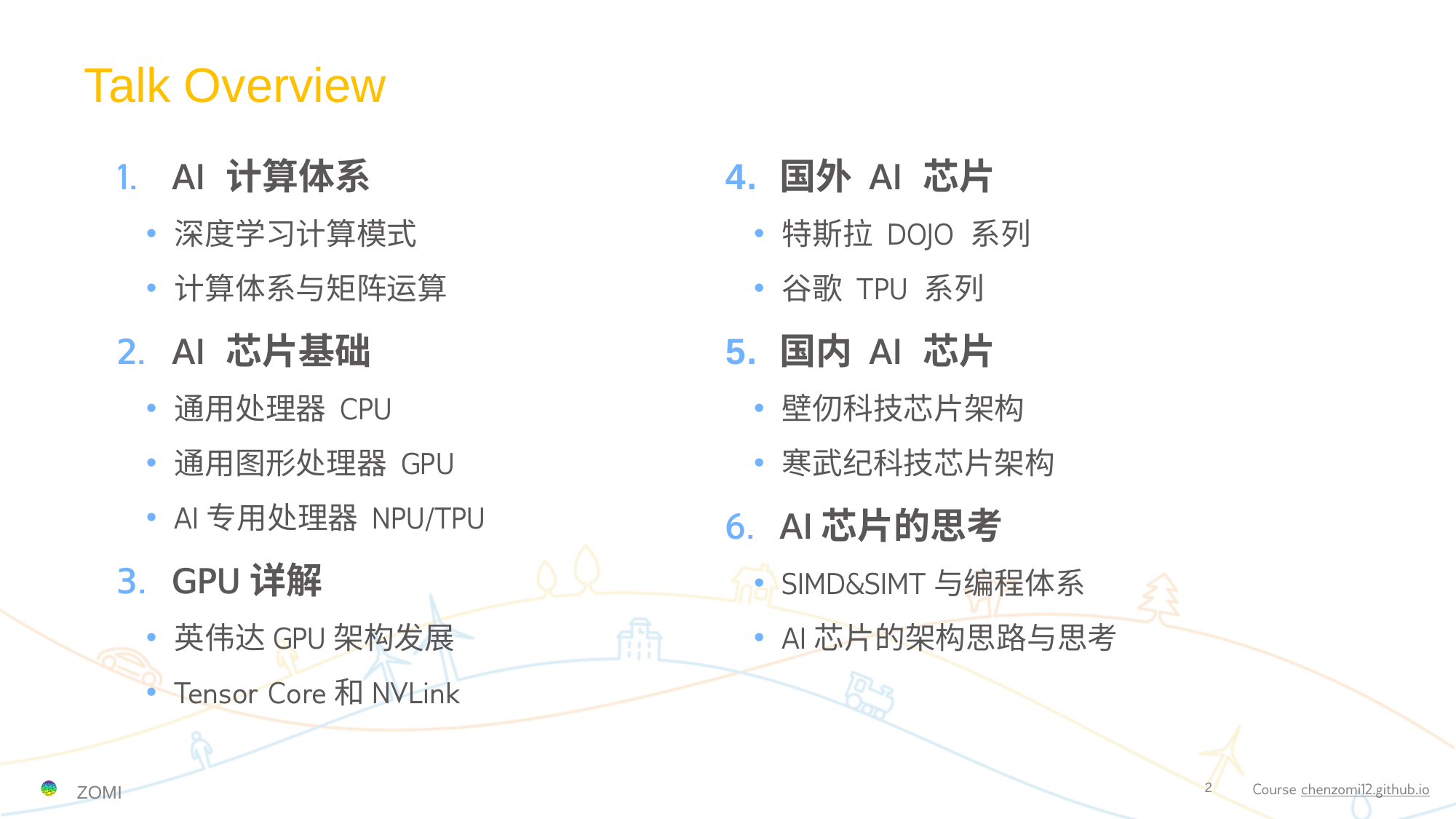

Talk Overview
AI 计算体系
深度学习计算模式
计算体系与矩阵运算
AI 芯片基础
通用处理器 CPU
通用图形处理器 GPU
AI专用处理器 NPU/TPU
GPU详解
英伟达GPU架构发展
Tensor Core和NVLink
国外 AI 芯片
特斯拉 DOJO 系列
谷歌 TPU 系列
国内 AI 芯片
壁仞科技芯片架构
寒武纪科技芯片架构
AI芯片的思考
SIMD&SIMT与编程体系
AI芯片的架构思路与思考